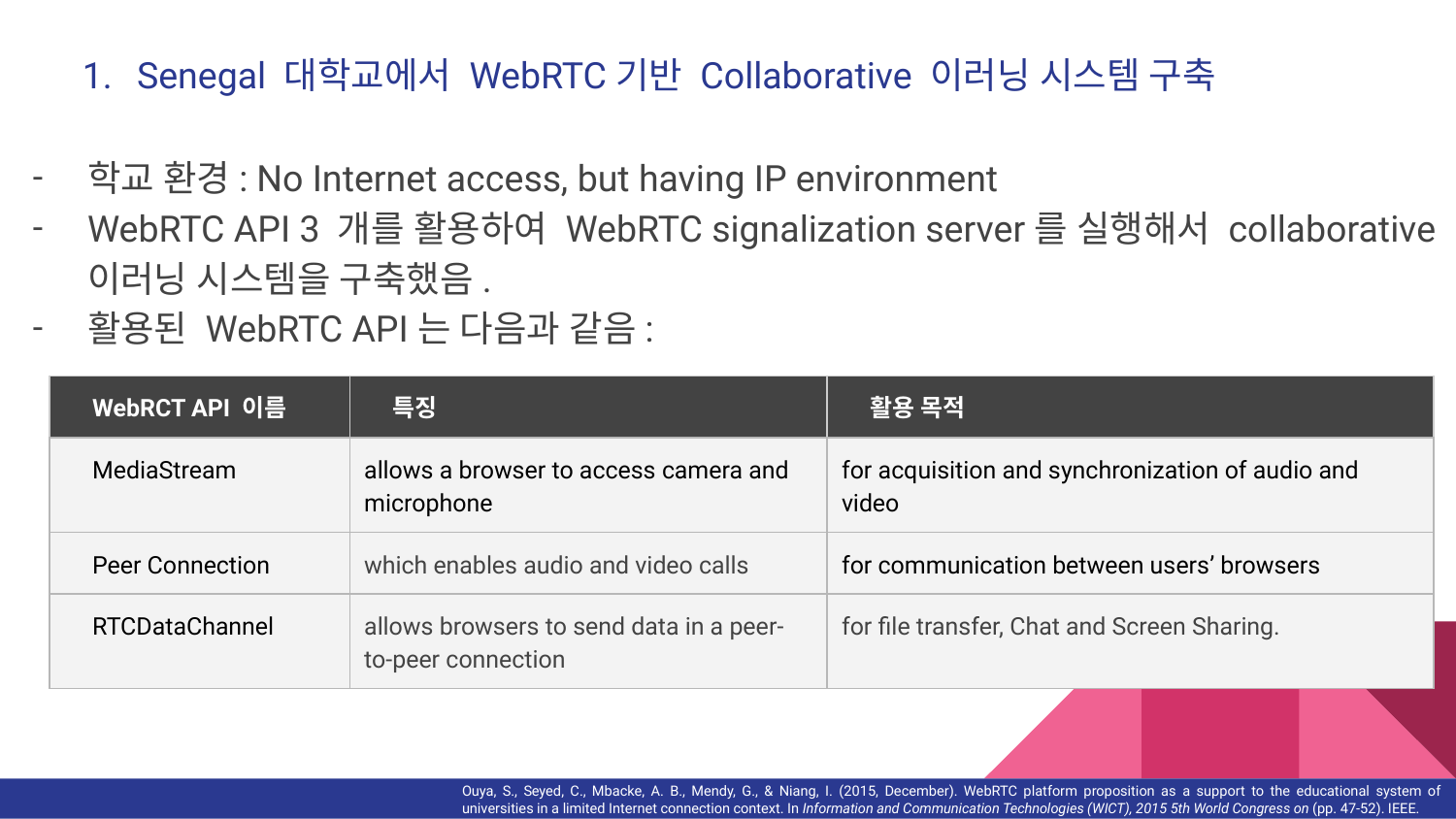

# Senegal 대학교에서 WebRTC기반 Collaborative 이러닝 시스템 구축
학교 환경: No Internet access, but having IP environment
WebRTC API 3 개를 활용하여 WebRTC signalization server를 실행해서 collaborative 이러닝 시스템을 구축했음.
활용된 WebRTC API는 다음과 같음:
| WebRCT API 이름 | 특징 | 활용 목적 |
| --- | --- | --- |
| MediaStream | allows a browser to access camera and microphone | for acquisition and synchronization of audio and video |
| Peer Connection | which enables audio and video calls | for communication between users’ browsers |
| RTCDataChannel | allows browsers to send data in a peer-to-peer connection | for file transfer, Chat and Screen Sharing. |
Ouya, S., Seyed, C., Mbacke, A. B., Mendy, G., & Niang, I. (2015, December). WebRTC platform proposition as a support to the educational system of universities in a limited Internet connection context. In Information and Communication Technologies (WICT), 2015 5th World Congress on (pp. 47-52). IEEE.